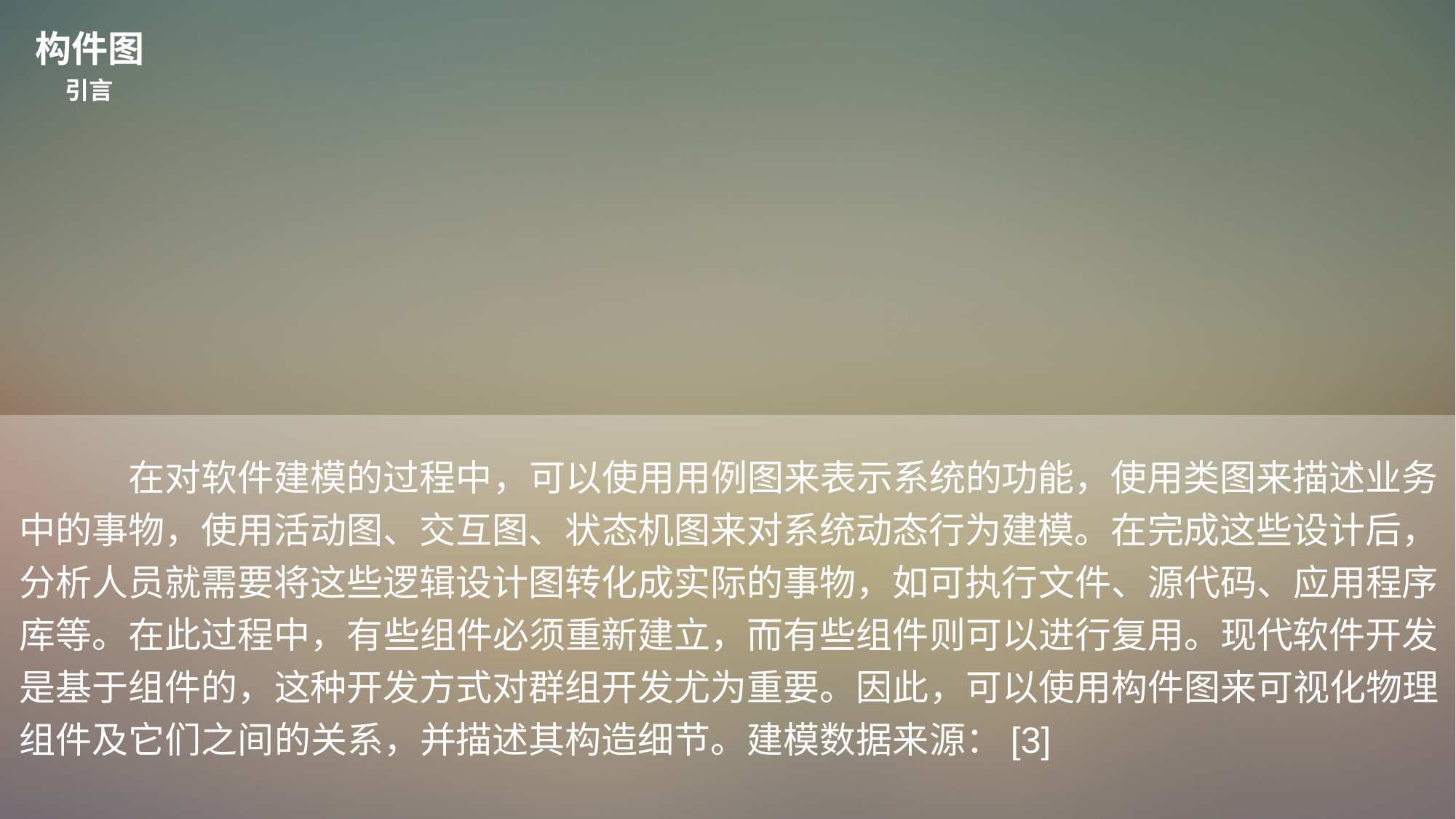

构件图
引言

	在对软件建模的过程中，可以使用用例图来表示系统的功能，使用类图来描述业务中的事物，使用活动图、交互图、状态机图来对系统动态行为建模。在完成这些设计后，分析人员就需要将这些逻辑设计图转化成实际的事物，如可执行文件、源代码、应用程序库等。在此过程中，有些组件必须重新建立，而有些组件则可以进行复用。现代软件开发是基于组件的，这种开发方式对群组开发尤为重要。因此，可以使用构件图来可视化物理组件及它们之间的关系，并描述其构造细节。建模数据来源：[3]